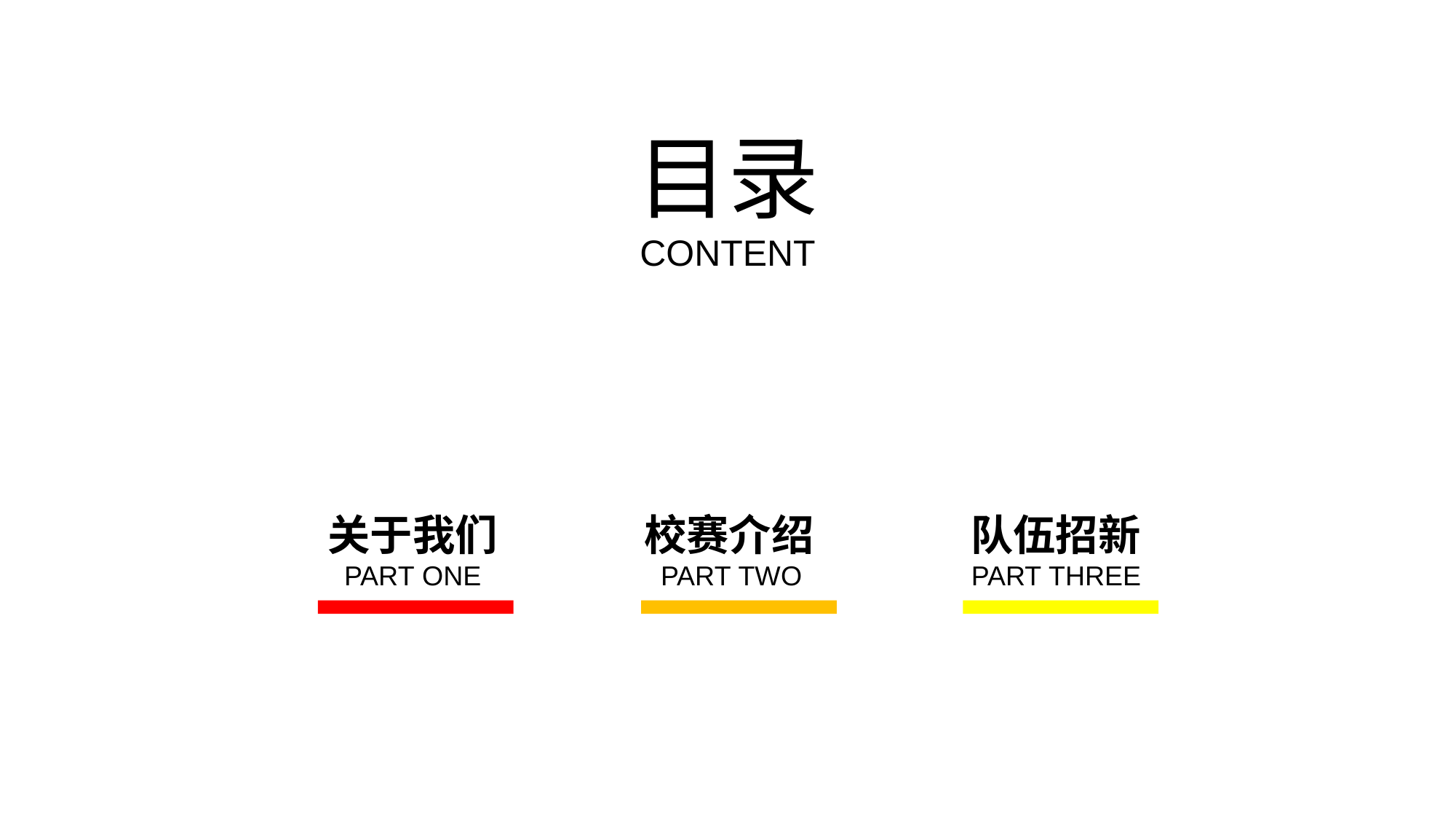

目录
CONTENT
关于我们
校赛介绍
队伍招新
PART ONE
PART TWO
PART THREE